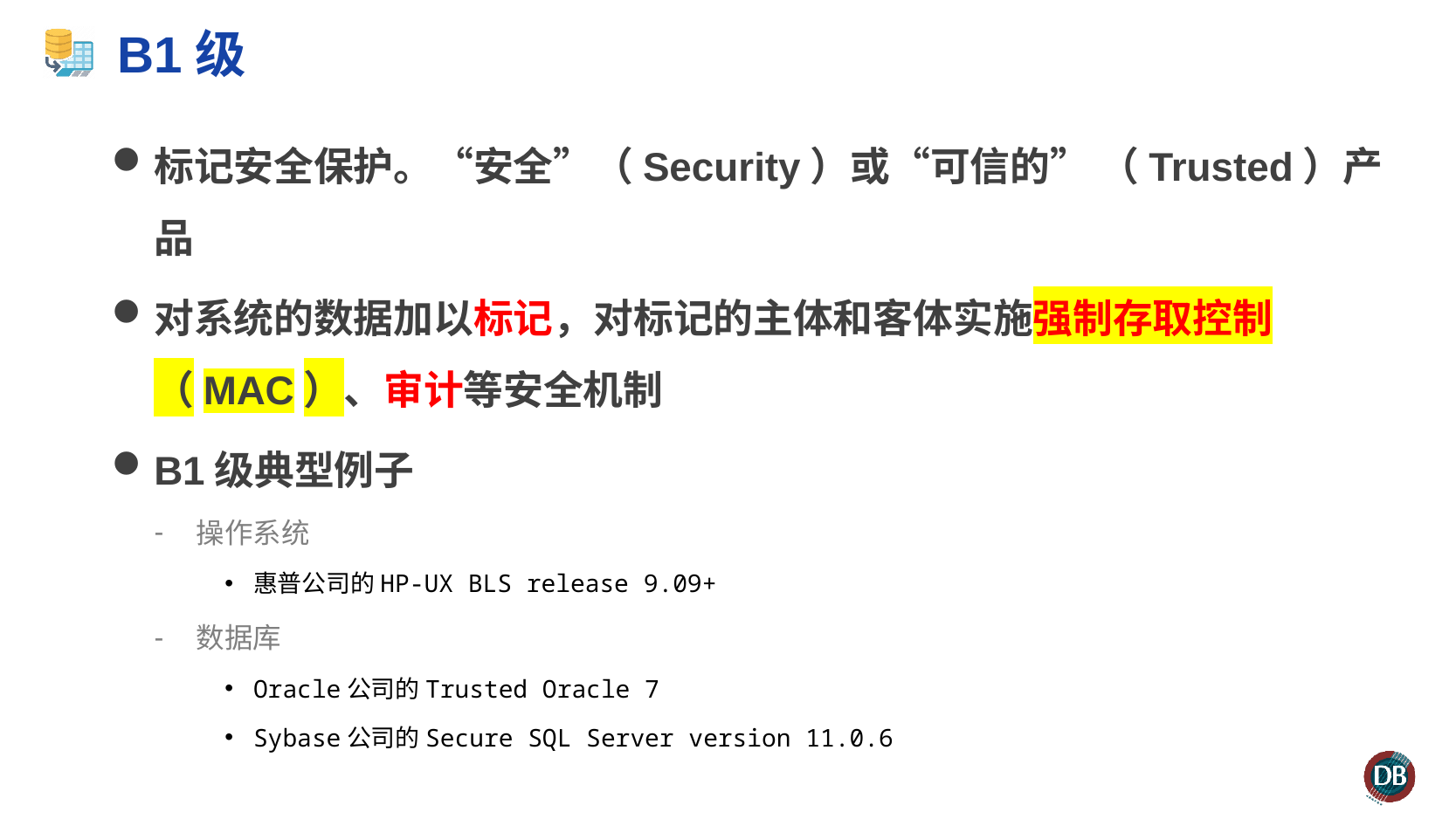

# B1级
标记安全保护。“安全”（Security）或“可信的” （Trusted）产品
对系统的数据加以标记，对标记的主体和客体实施强制存取控制（MAC）、审计等安全机制
B1级典型例子
 操作系统
惠普公司的HP-UX BLS release 9.09+
 数据库
Oracle公司的Trusted Oracle 7
Sybase公司的Secure SQL Server version 11.0.6